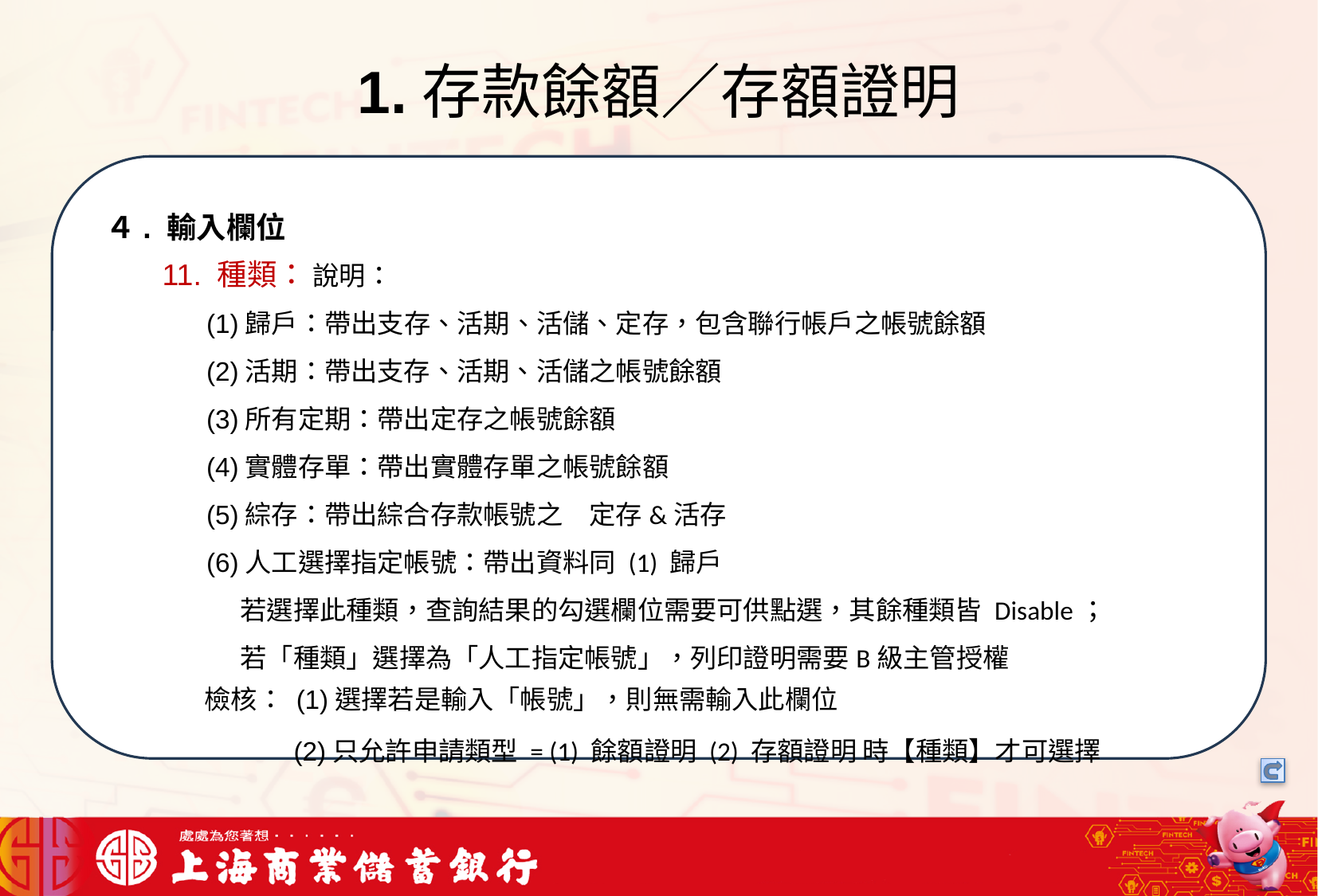

# 1.存款餘額／存額證明
我們可以將信用卡相關資料存在一個檔案中，將這些檔案中的文字進行詞向量的轉換，把文字轉成數字向量存在向量資料庫中，透過檢索器在向量資料庫搜尋與用戶問題最接近的資訊，透過生成器，生成最合適的答案回覆用戶
４. 輸入欄位
11. 種類： 說明：
      (1)歸戶：帶出支存、活期、活儲、定存，包含聯行帳戶之帳號餘額
      (2)活期：帶出支存、活期、活儲之帳號餘額
      (3)所有定期：帶出定存之帳號餘額
      (4)實體存單：帶出實體存單之帳號餘額
      (5)綜存：帶出綜合存款帳號之　定存&活存
      (6)人工選擇指定帳號：帶出資料同 (1) 歸戶
            若選擇此種類，查詢結果的勾選欄位需要可供點選，其餘種類皆 Disable；
            若「種類」選擇為「人工指定帳號」，列印證明需要B級主管授權
      檢核： (1)選擇若是輸入「帳號」，則無需輸入此欄位
                      (2)只允許申請類型 = (1) 餘額證明 (2) 存額證明 時【種類】才可選擇